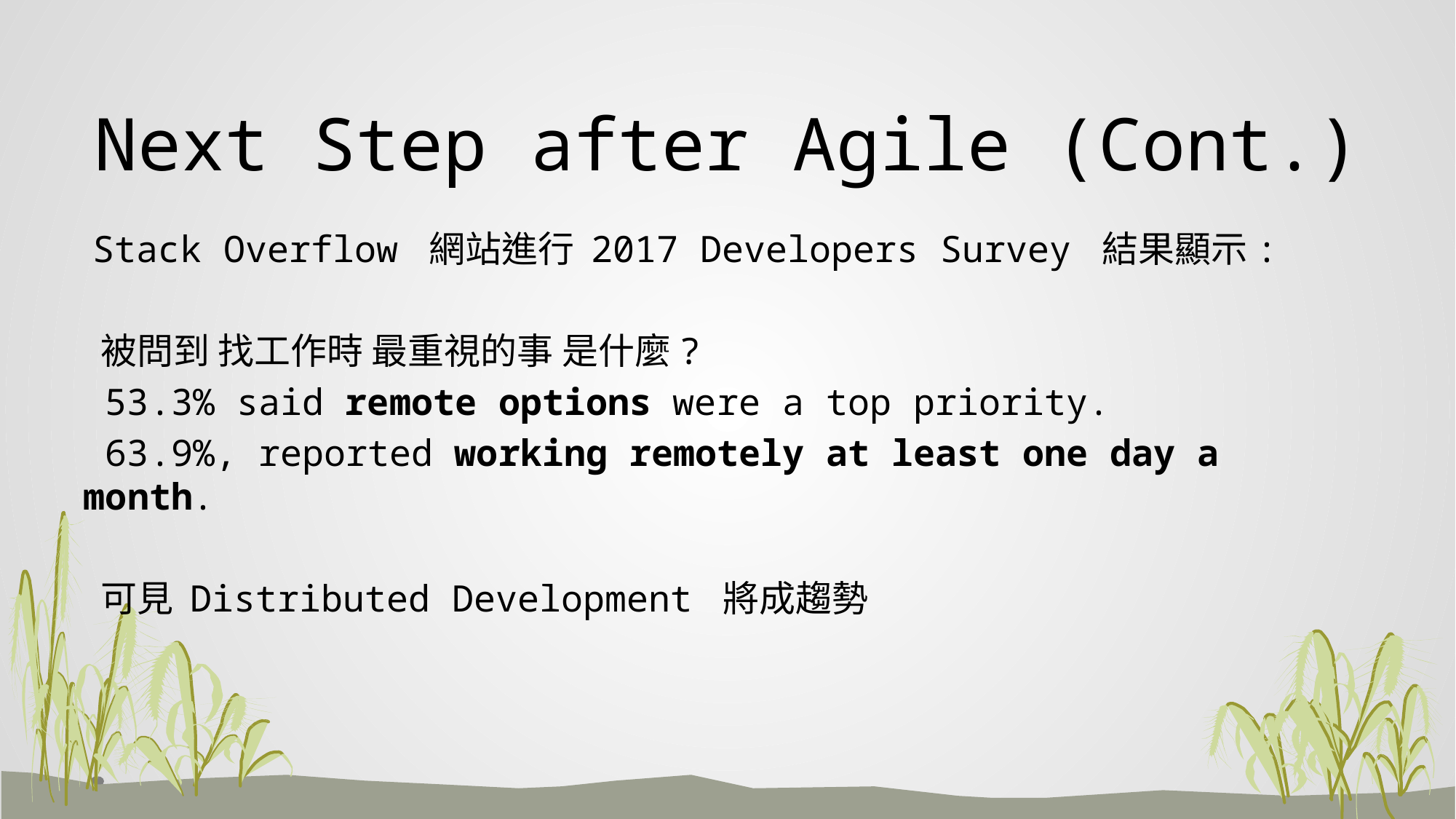

# Next Step after Agile (Cont.)
 Stack Overflow 網站進行 2017 Developers Survey 結果顯示:

 被問到 找工作時 最重視的事 是什麼?
 53.3% said remote options were a top priority.
 63.9%, reported working remotely at least one day a month.

 可見 Distributed Development 將成趨勢